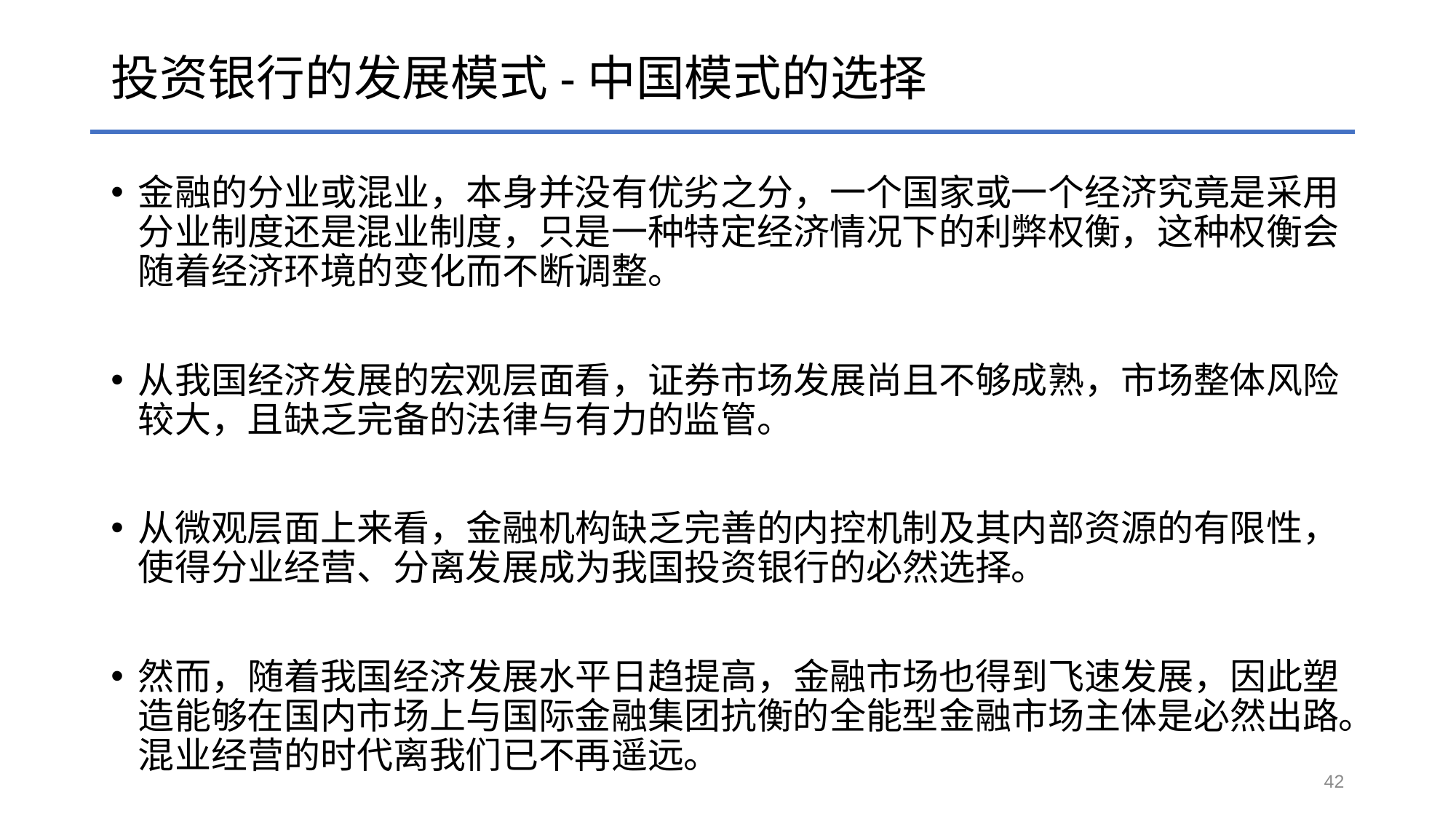

# 投资银行的发展模式-中国模式的选择
金融的分业或混业，本身并没有优劣之分，一个国家或一个经济究竟是采用分业制度还是混业制度，只是一种特定经济情况下的利弊权衡，这种权衡会随着经济环境的变化而不断调整。

从我国经济发展的宏观层面看，证券市场发展尚且不够成熟，市场整体风险较大，且缺乏完备的法律与有力的监管。

从微观层面上来看，金融机构缺乏完善的内控机制及其内部资源的有限性，使得分业经营、分离发展成为我国投资银行的必然选择。

然而，随着我国经济发展水平日趋提高，金融市场也得到飞速发展，因此塑造能够在国内市场上与国际金融集团抗衡的全能型金融市场主体是必然出路。混业经营的时代离我们已不再遥远。
42